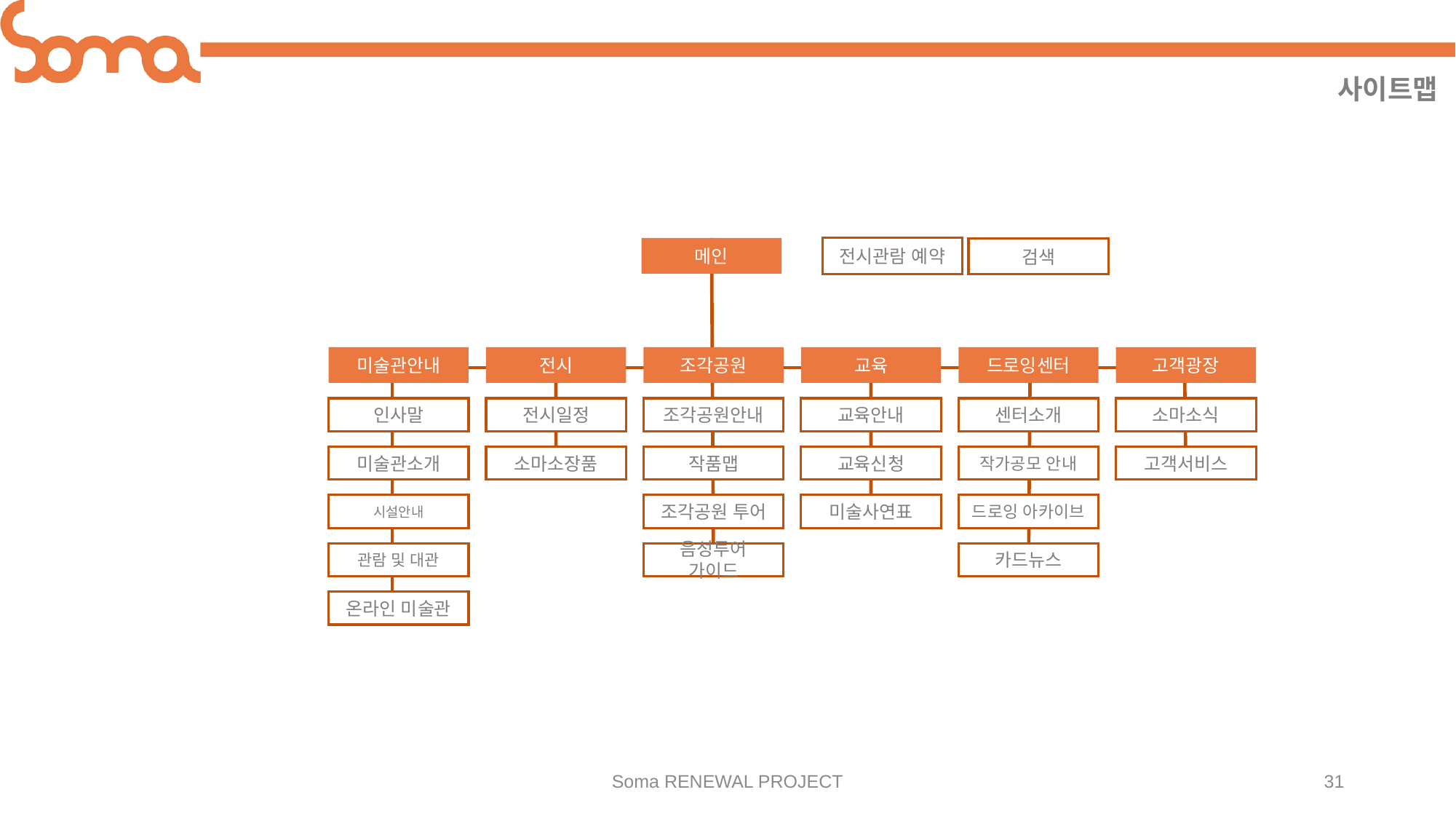

사이트맵
전시관람 예약
메인
검색
고객광장
미술관안내
전시
조각공원
드로잉센터
교육
소마소식
인사말
전시일정
조각공원안내
센터소개
교육안내
고객서비스
미술관소개
소마소장품
작품맵
작가공모 안내
교육신청
시설안내
조각공원 투어
드로잉 아카이브
미술사연표
관람 및 대관
음성투어 가이드
카드뉴스
온라인 미술관
Soma RENEWAL PROJECT
31